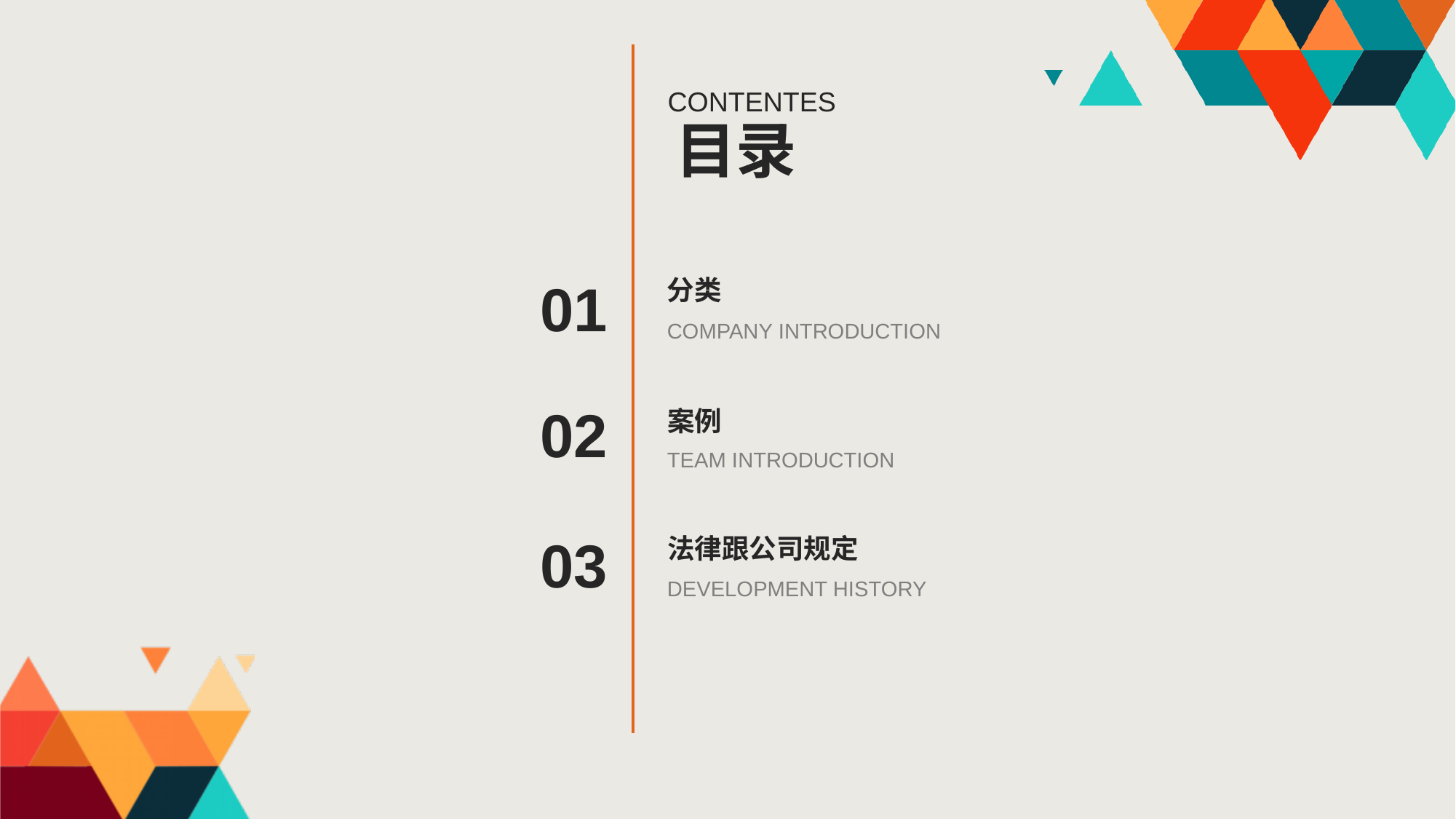

CONTENTES
目录
分类
01
COMPANY INTRODUCTION
02
案例
TEAM INTRODUCTION
法律跟公司规定
03
DEVELOPMENT HISTORY